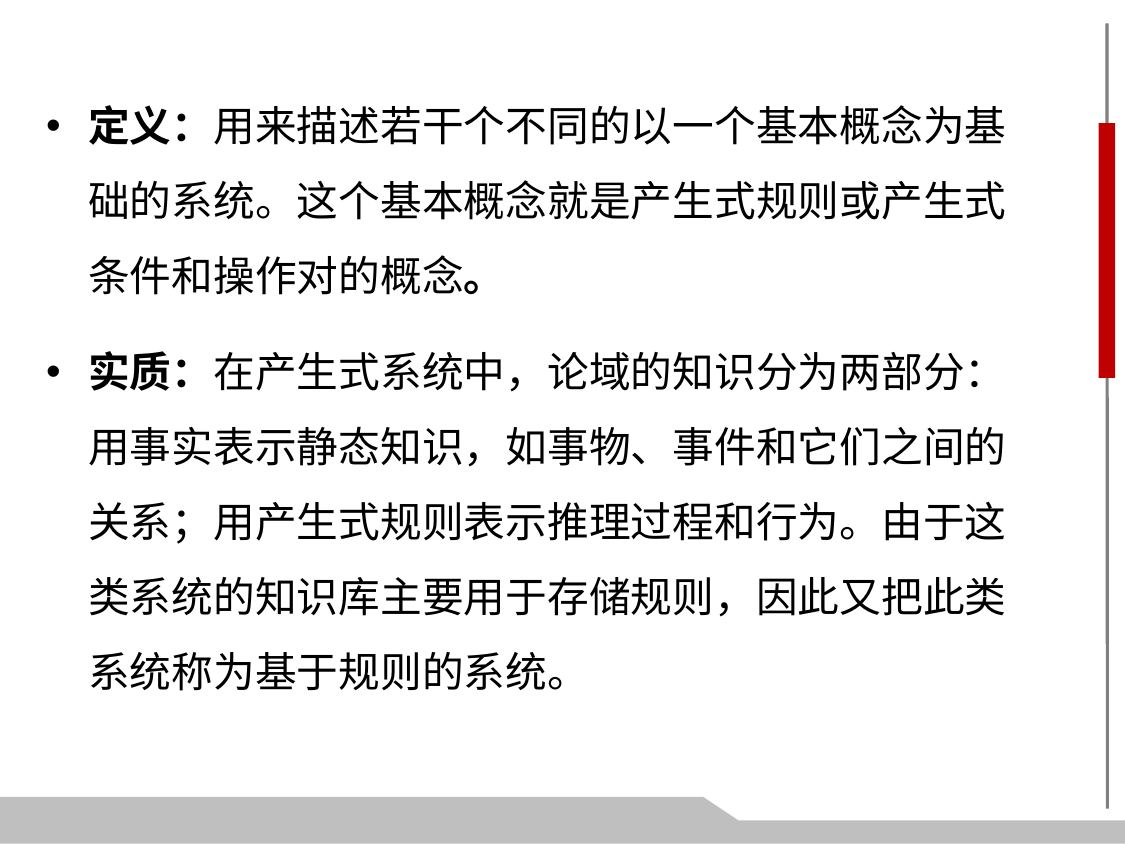

定义：用来描述若干个不同的以一个基本概念为基础的系统。这个基本概念就是产生式规则或产生式条件和操作对的概念。
实质：在产生式系统中，论域的知识分为两部分：用事实表示静态知识，如事物、事件和它们之间的关系；用产生式规则表示推理过程和行为。由于这类系统的知识库主要用于存储规则，因此又把此类系统称为基于规则的系统。